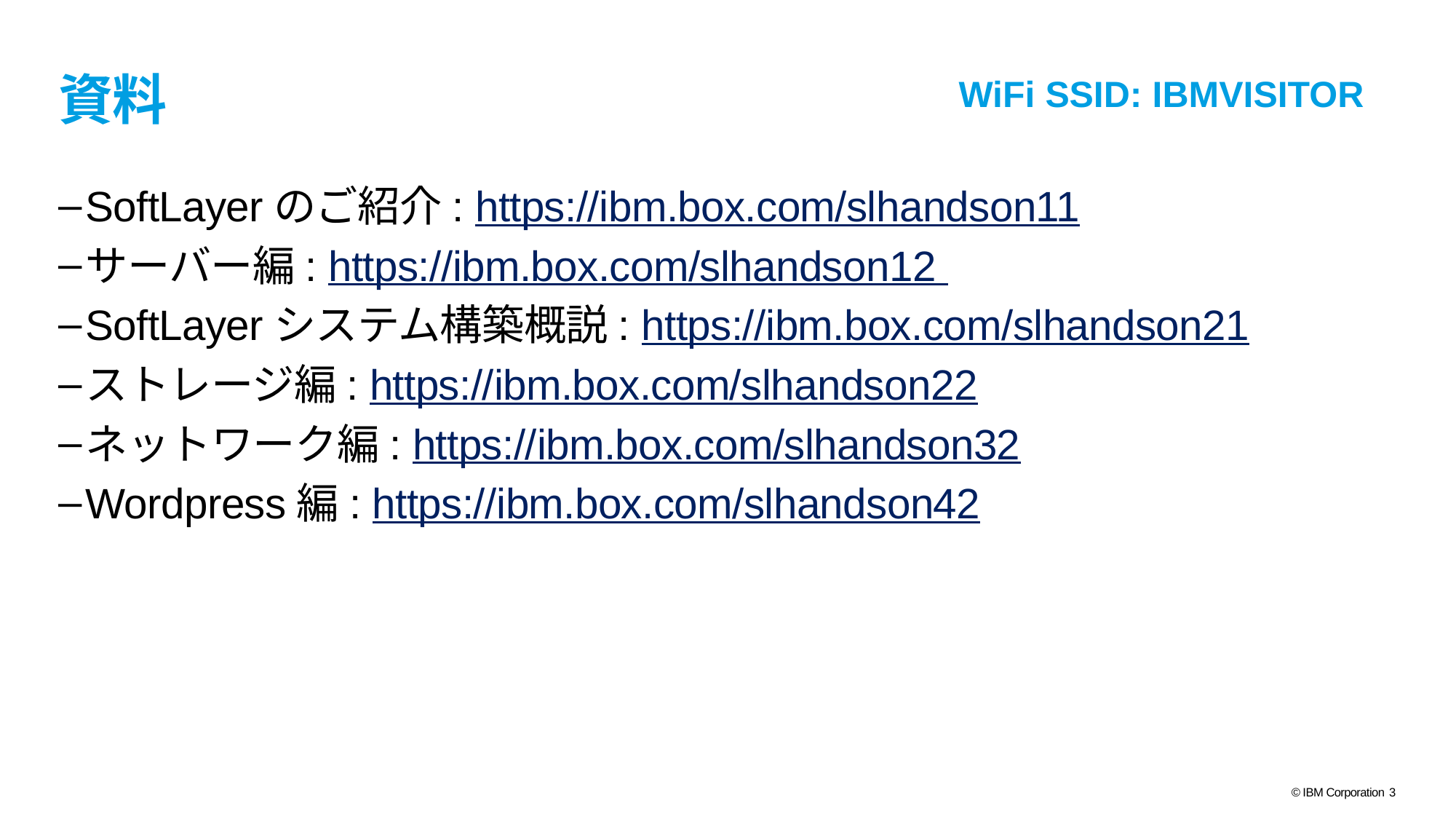

# 資料
WiFi SSID: IBMVISITOR
SoftLayerのご紹介: https://ibm.box.com/slhandson11
サーバー編: https://ibm.box.com/slhandson12
SoftLayerシステム構築概説: https://ibm.box.com/slhandson21
ストレージ編: https://ibm.box.com/slhandson22
ネットワーク編: https://ibm.box.com/slhandson32
Wordpress編: https://ibm.box.com/slhandson42